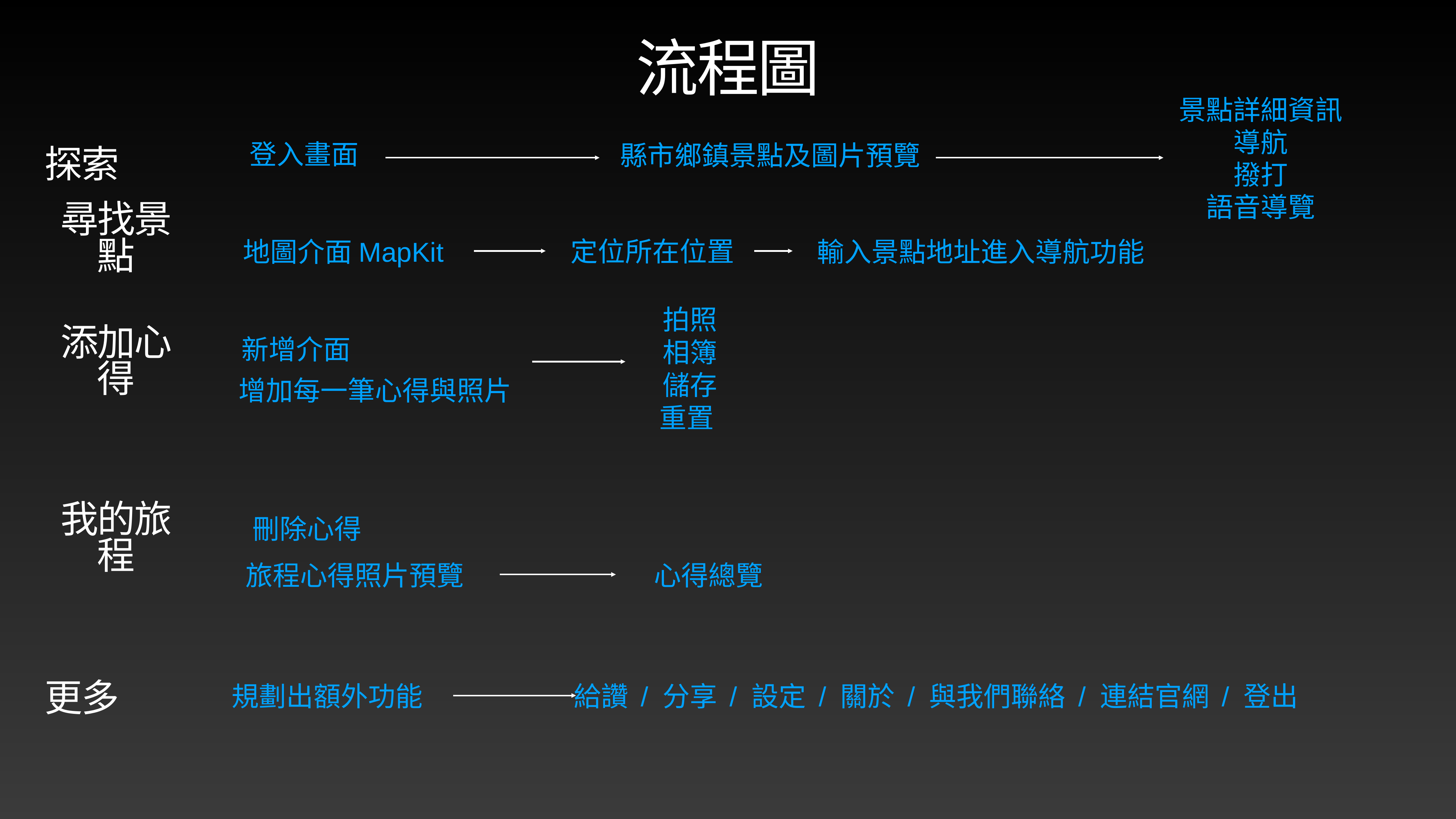

# 流程圖
景點詳細資訊
探索
導航
登入畫面
縣市鄉鎮景點及圖片預覽
撥打

語音導覽
尋找景點
定位所在位置
地圖介面MapKit
輸入景點地址進入導航功能

拍照
相簿
儲存
重置
添加心得
新增介面

增加每一筆心得與照片
我的旅程
刪除心得
旅程心得照片預覽
心得總覽

更多
規劃出額外功能
給讚 / 分享 / 設定 / 關於 / 與我們聯絡 / 連結官網 / 登出